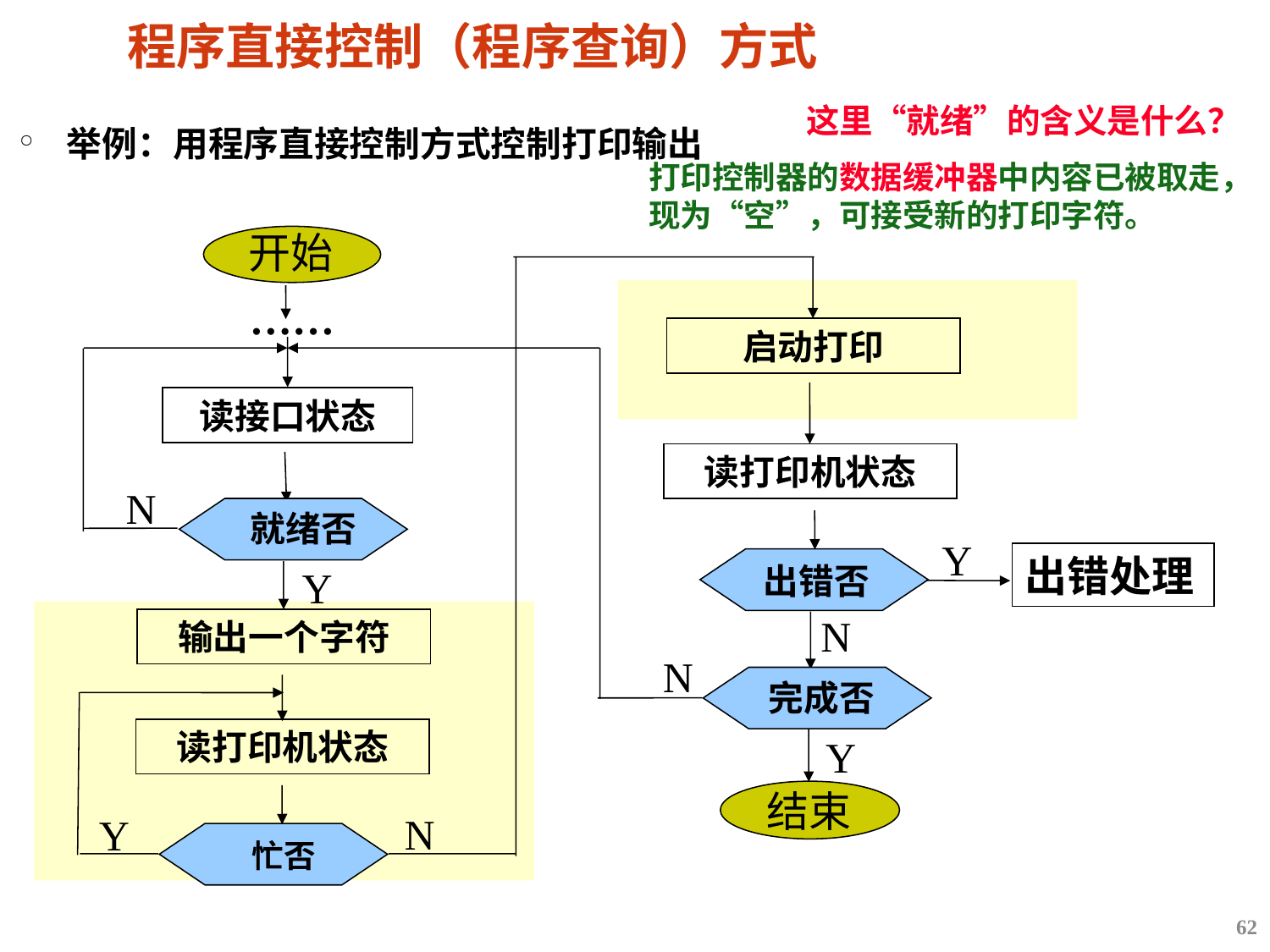

# 程序直接控制（程序查询）方式
这里“就绪”的含义是什么？
举例：用程序直接控制方式控制打印输出
打印控制器的数据缓冲器中内容已被取走，现为“空”，可接受新的打印字符。
开始

……
启动打印

读接口状态
读打印机状态

N

就绪否

Y

出错处理

出错否
Y

N
输出一个字符

N

完成否

读打印机状态
Y

结束

N
Y

忙否

62